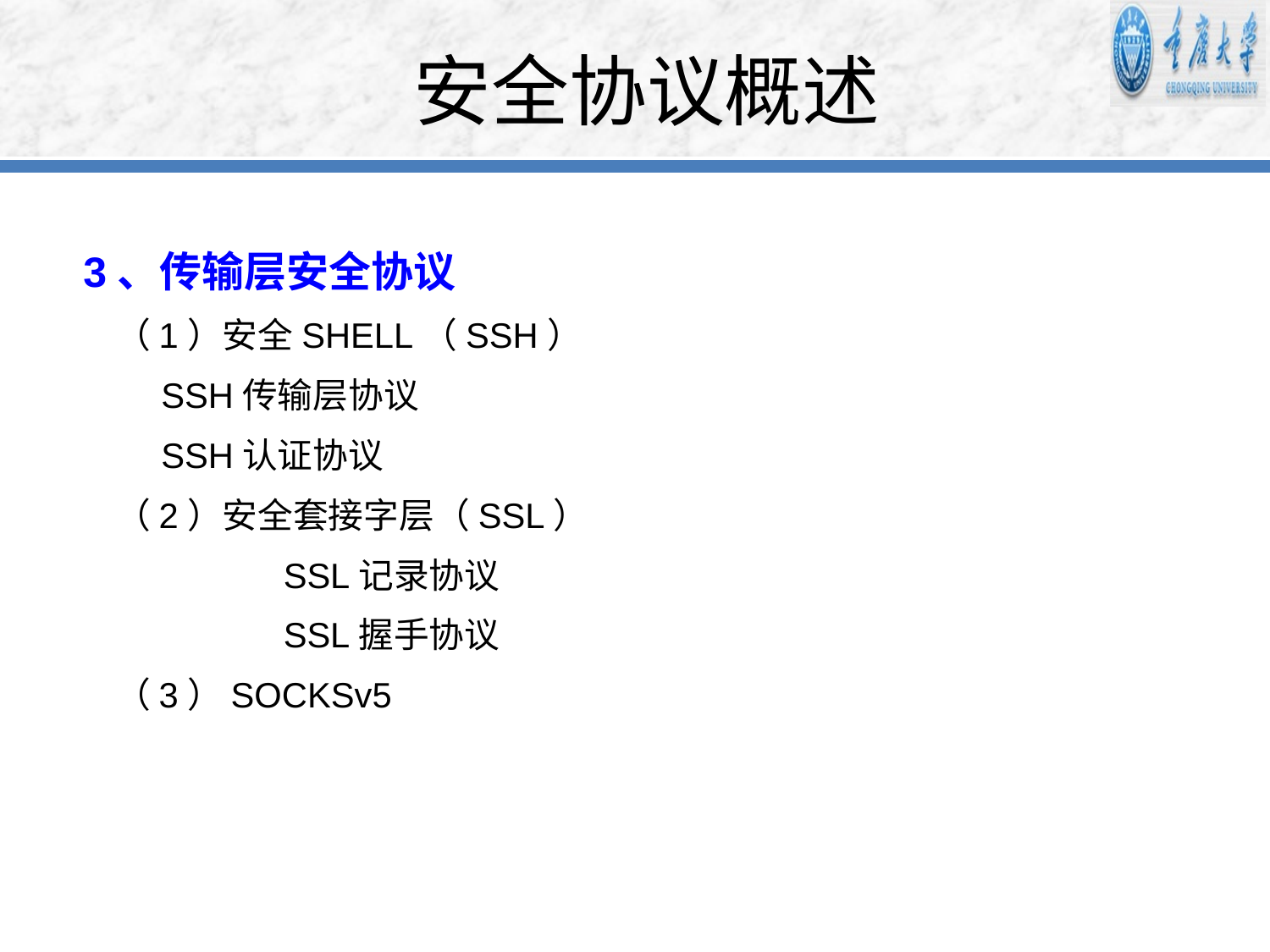

# 安全协议概述
3、传输层安全协议
   （1）安全SHELL（SSH）
        SSH传输层协议
        SSH认证协议
   （2）安全套接字层（SSL）
       	 SSL记录协议
       	 SSL握手协议
   （3）SOCKSv5